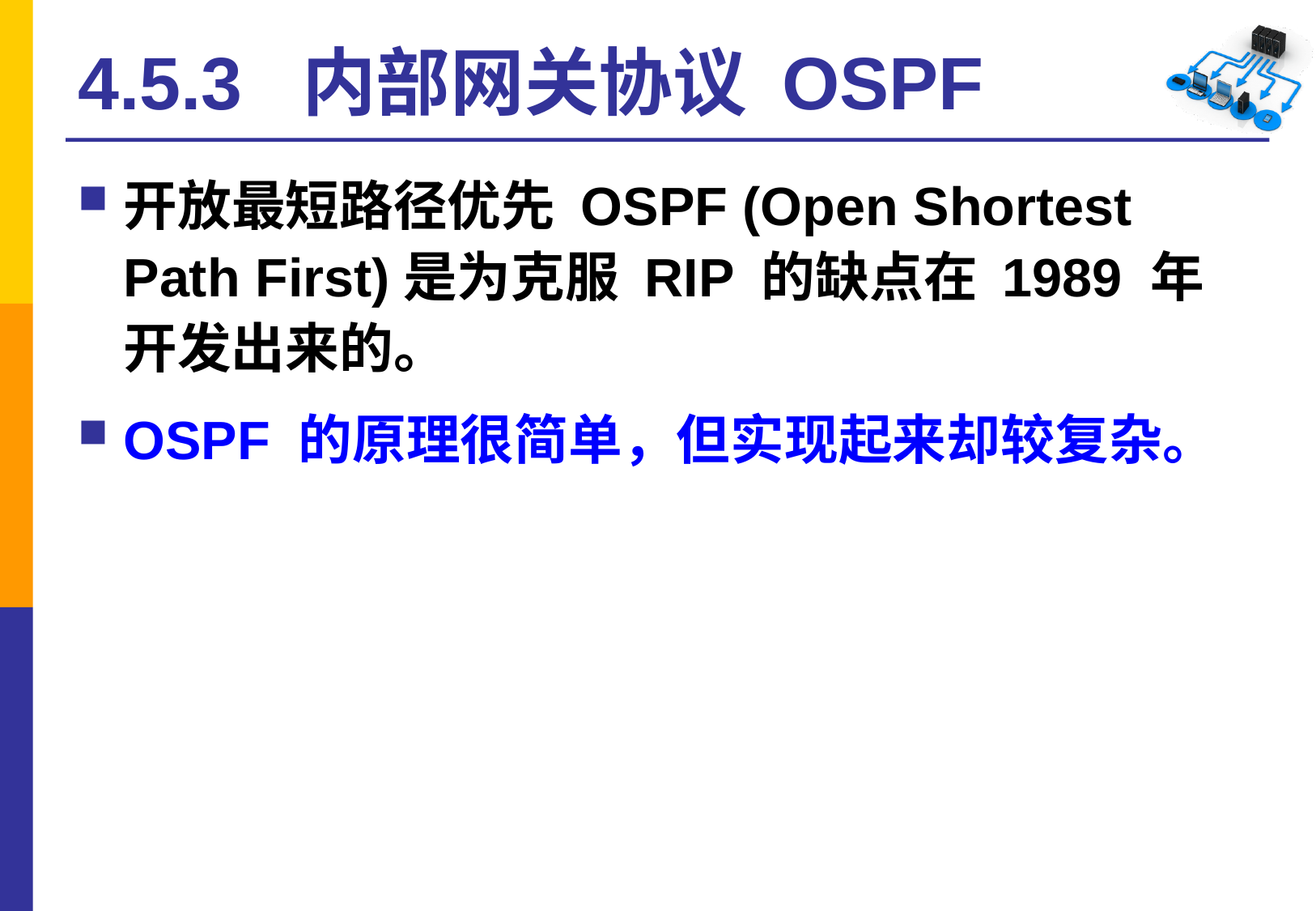

# 4.5.3  内部网关协议 OSPF
开放最短路径优先 OSPF (Open Shortest Path First)是为克服 RIP 的缺点在 1989 年开发出来的。
OSPF 的原理很简单，但实现起来却较复杂。